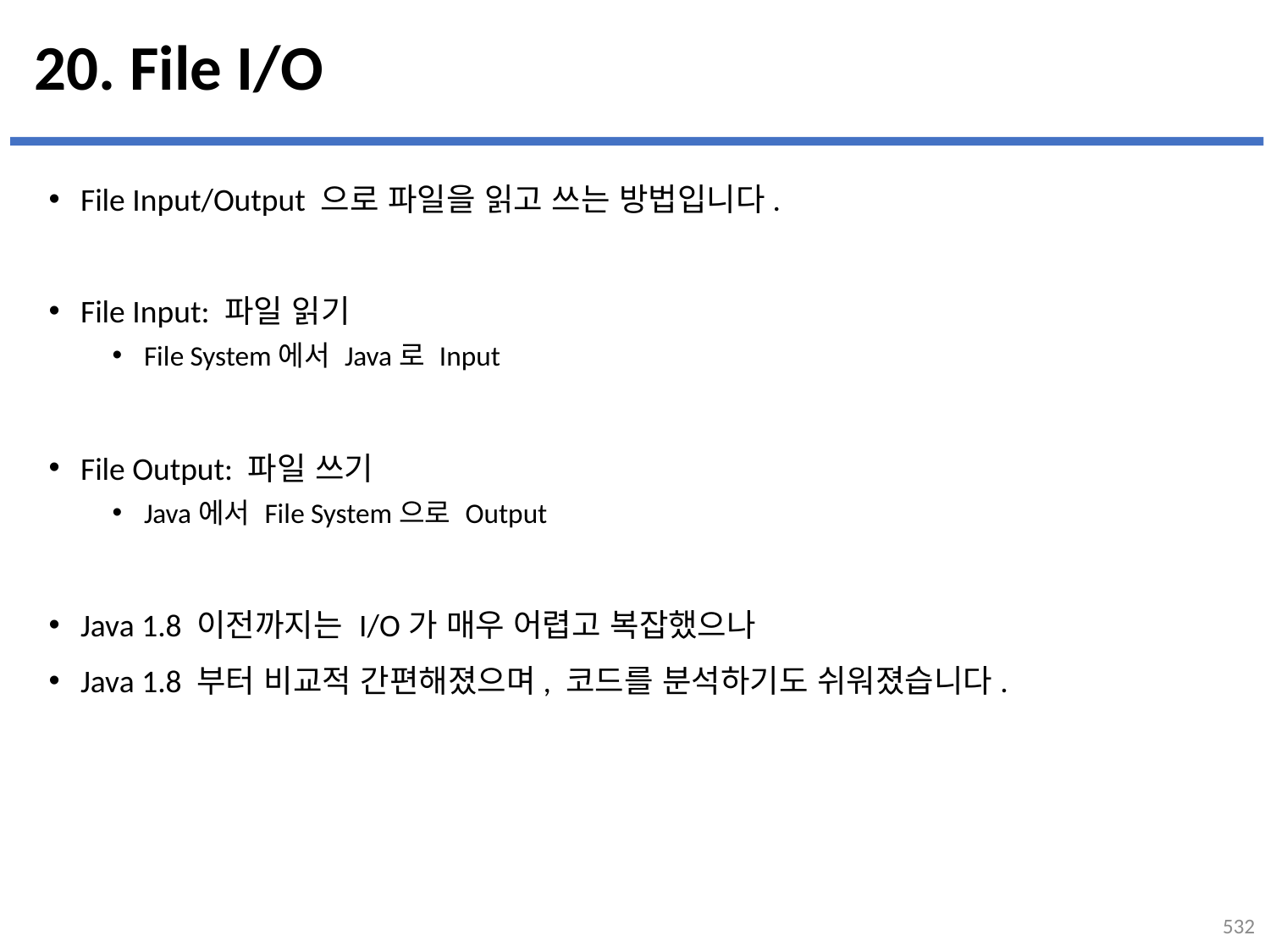

# 20. File I/O
File Input/Output 으로 파일을 읽고 쓰는 방법입니다.

File Input: 파일 읽기
File System에서 Java로 Input

File Output: 파일 쓰기
Java에서 File System으로 Output

Java 1.8 이전까지는 I/O가 매우 어렵고 복잡했으나
Java 1.8 부터 비교적 간편해졌으며, 코드를 분석하기도 쉬워졌습니다.
532